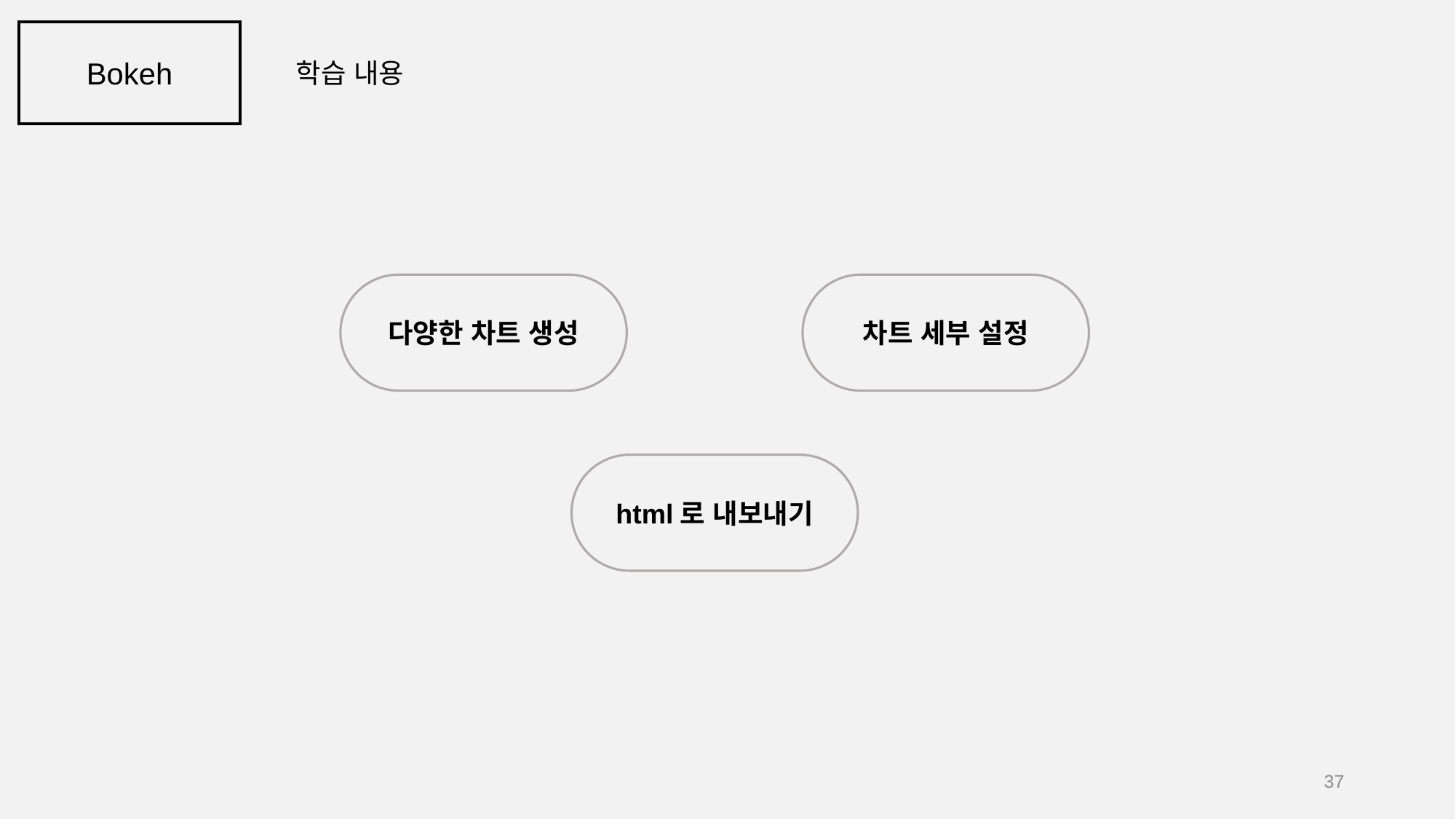

Bokeh
학습 내용
다양한 차트 생성
차트 세부 설정
   '"
html로 내보내기
37